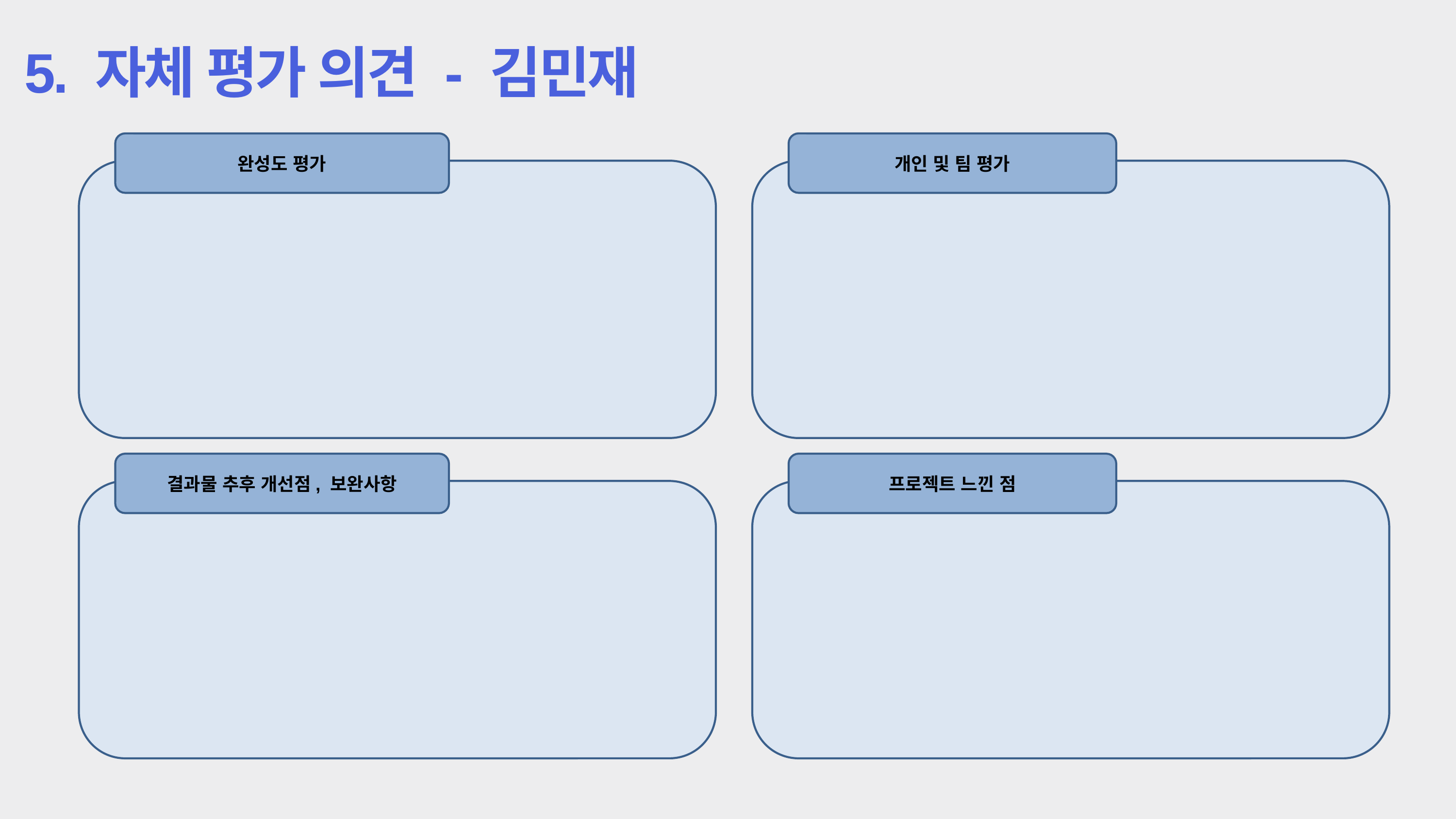

5. 자체 평가 의견 - 김민재
완성도 평가
개인 및 팀 평가

결과물 추후 개선점, 보완사항
프로젝트 느낀 점